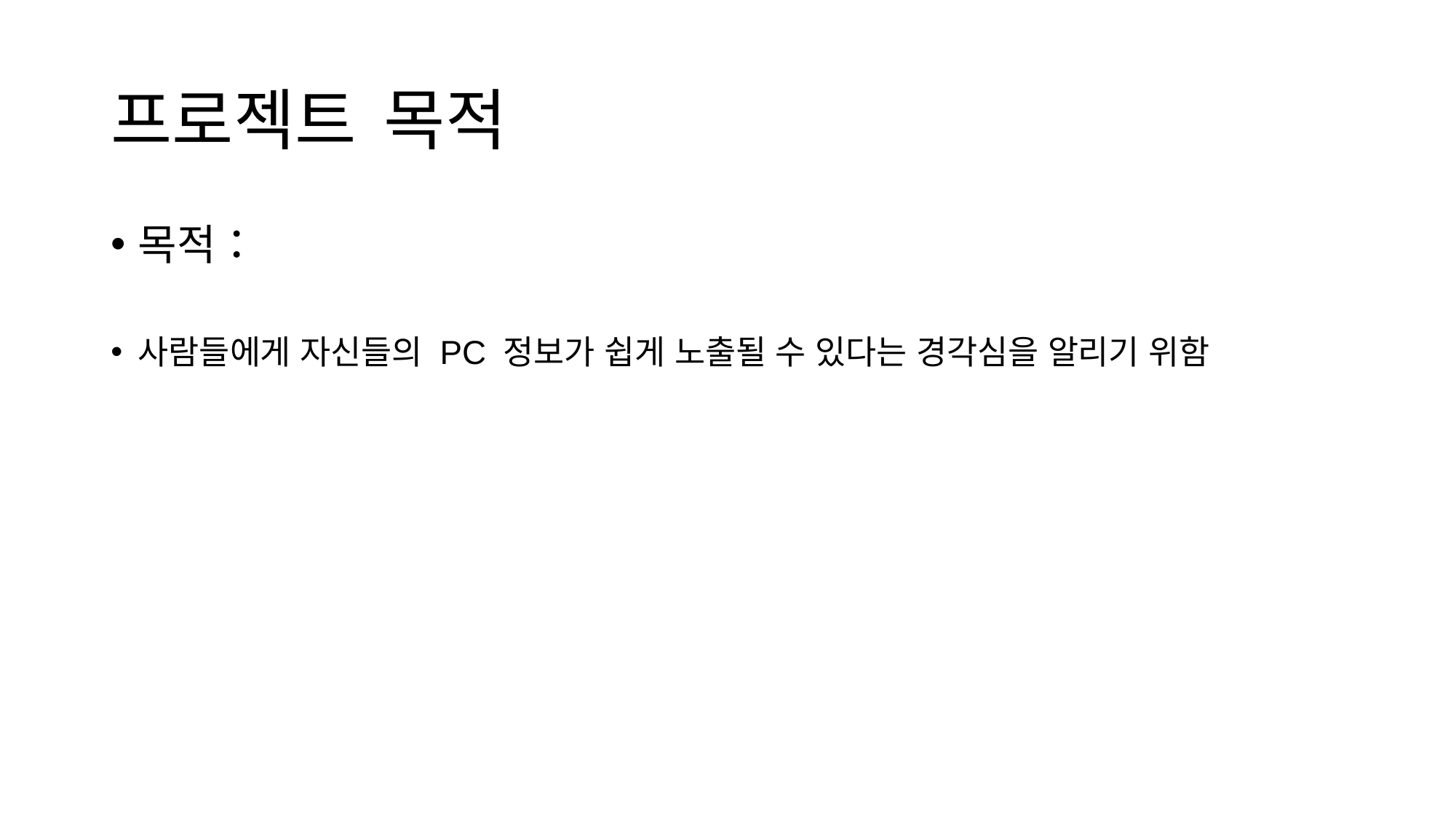

# 프로젝트　목적
목적：

사람들에게 자신들의 PC 정보가 쉽게 노출될 수 있다는 경각심을 알리기 위함